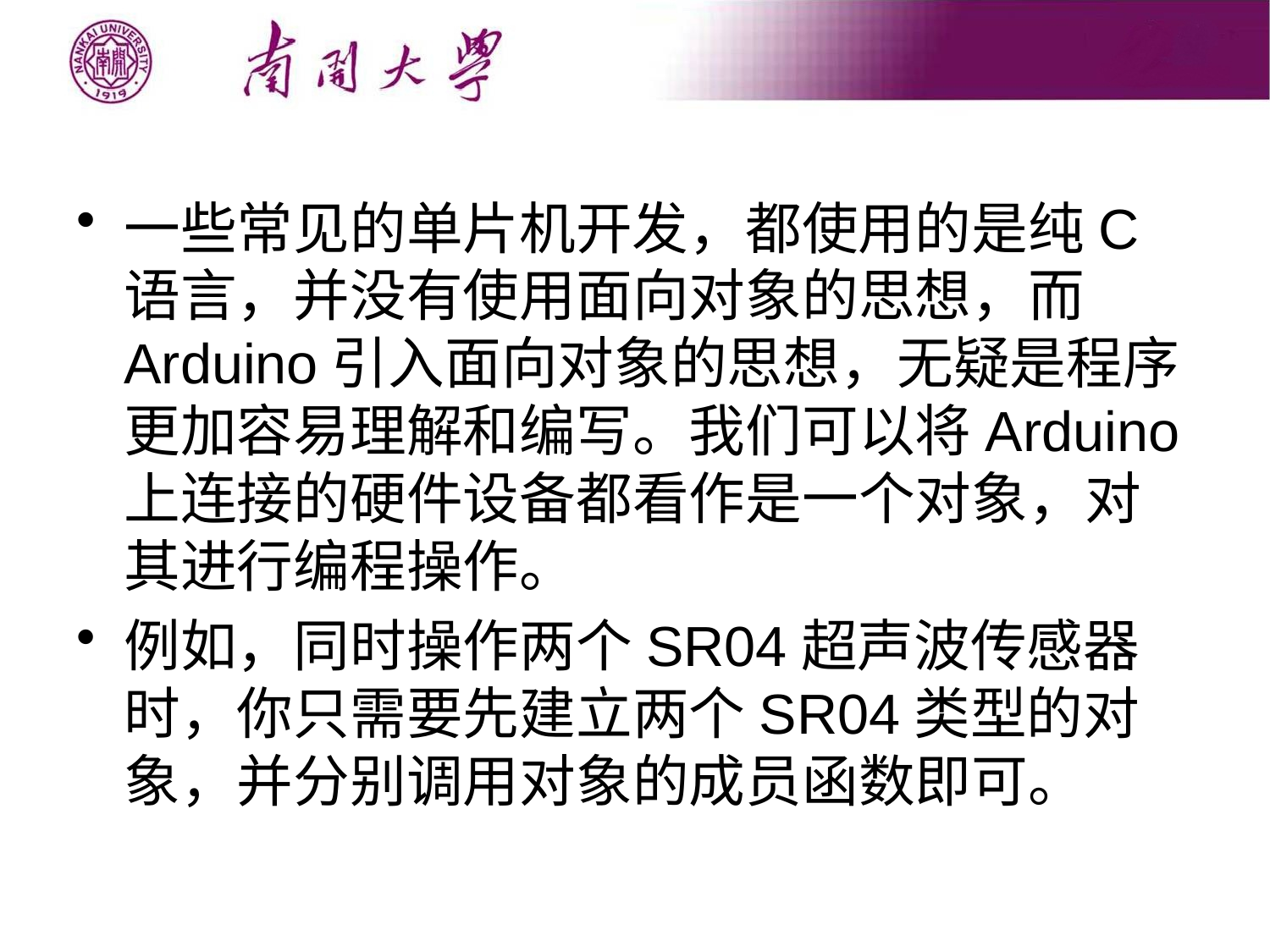

一些常见的单片机开发，都使用的是纯C语言，并没有使用面向对象的思想，而Arduino引入面向对象的思想，无疑是程序更加容易理解和编写。我们可以将Arduino上连接的硬件设备都看作是一个对象，对其进行编程操作。
例如，同时操作两个SR04超声波传感器时，你只需要先建立两个SR04类型的对象，并分别调用对象的成员函数即可。